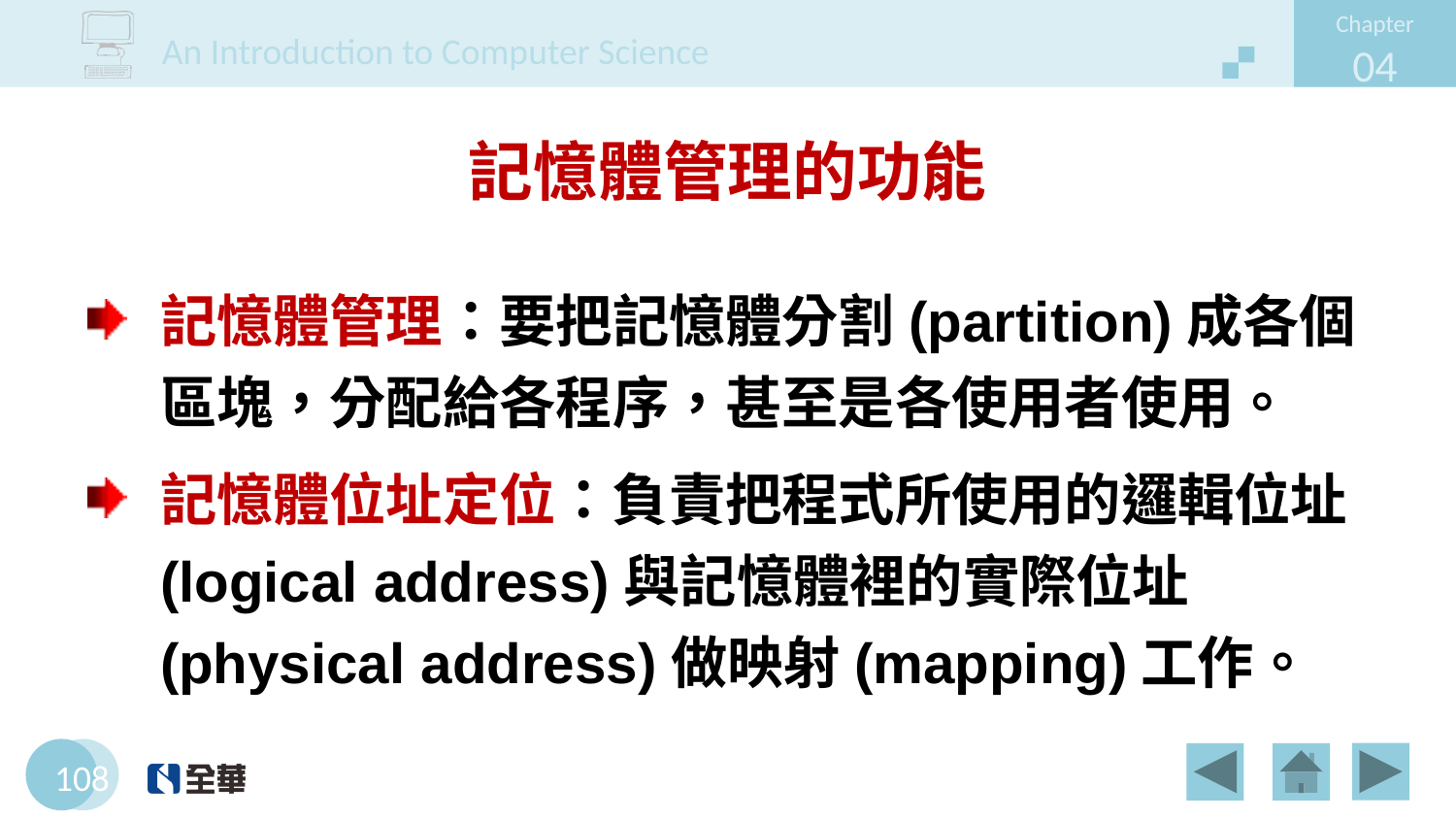

# 記憶體管理的功能
記憶體管理：要把記憶體分割(partition)成各個區塊，分配給各程序，甚至是各使用者使用。
記憶體位址定位：負責把程式所使用的邏輯位址(logical address)與記憶體裡的實際位址(physical address)做映射(mapping)工作。